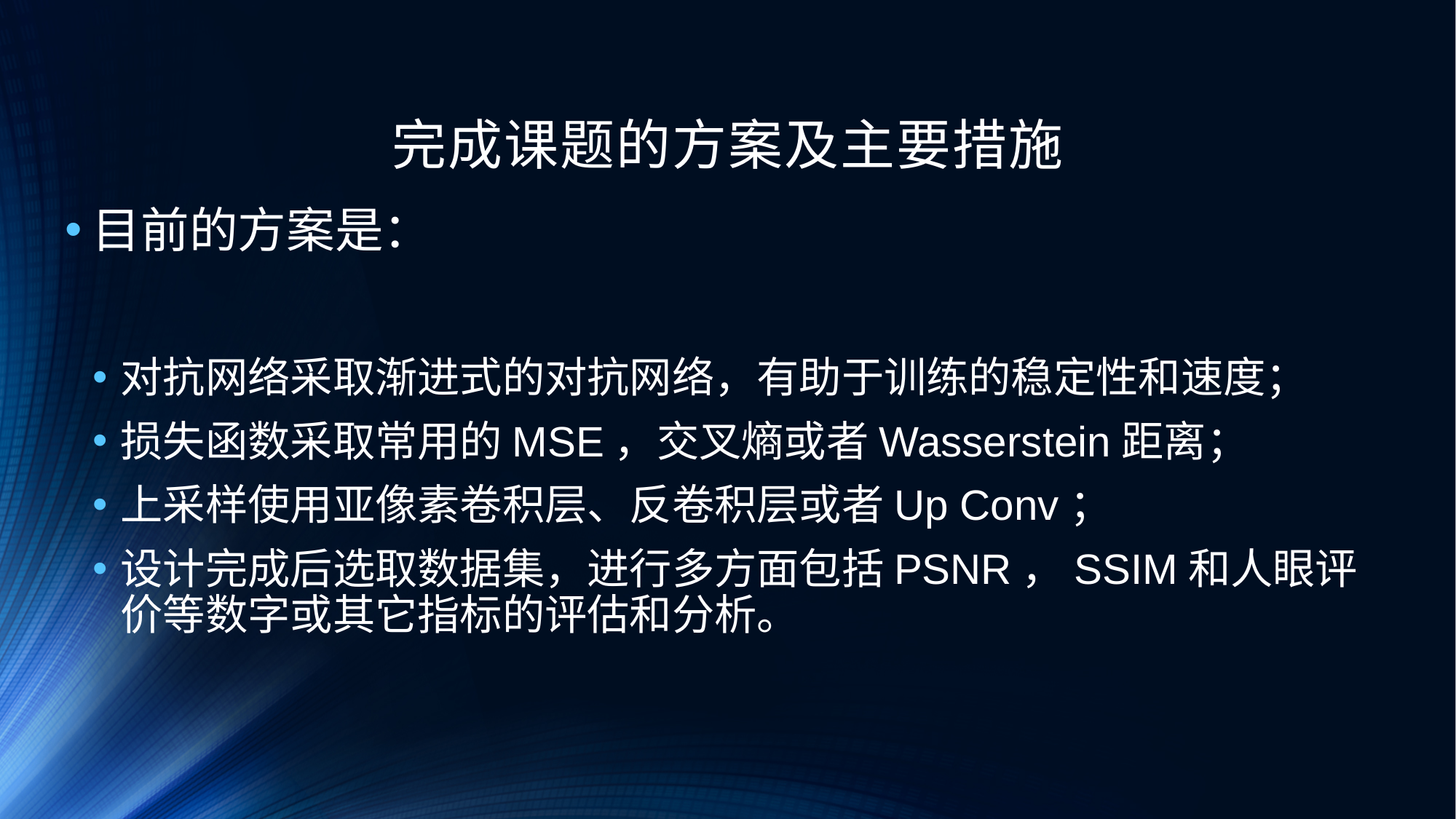

# 完成课题的方案及主要措施
目前的方案是：

对抗网络采取渐进式的对抗网络，有助于训练的稳定性和速度；
损失函数采取常用的MSE，交叉熵或者Wasserstein距离；
上采样使用亚像素卷积层、反卷积层或者Up Conv；
设计完成后选取数据集，进行多方面包括PSNR，SSIM和人眼评价等数字或其它指标的评估和分析。